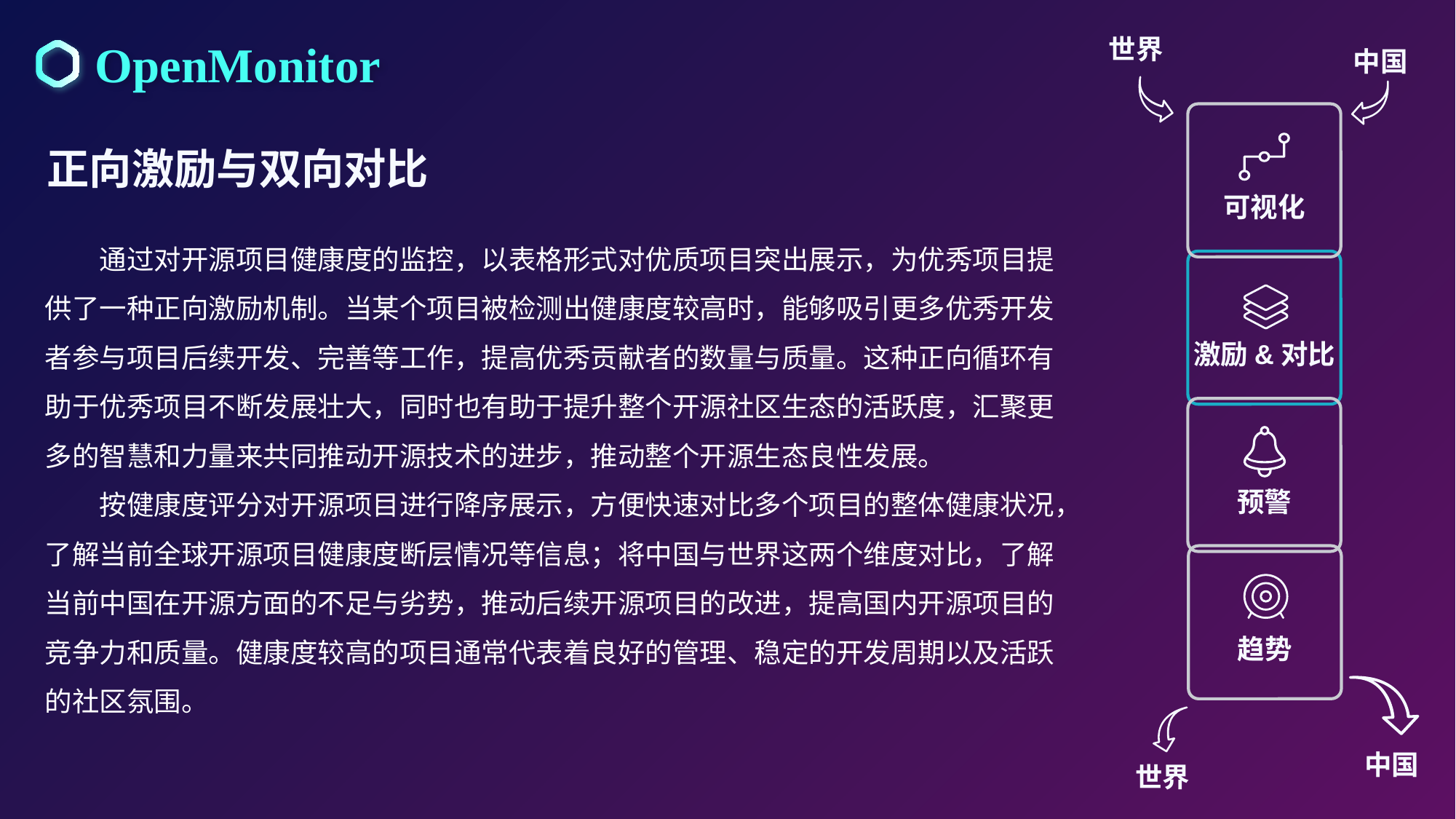

OpenMonitor
世界

中国

可视化

正向激励与双向对比
e7d195523061f1c03a90ee8e42cb24248e56383cd534985688F9F494128731F165EE95AB4B0C0A38076AAEA07667B1565C446FC45FF01DFB0E885BCDBDF3A284F3DB14DA61DD97F0BAB2E6C668FB493104F42542A6B12F64600C7F29ABD6B61EB27EEC89E1BADA66692744400BF56209A96BF8BF720BDBFA232DC7A21C0A1F68ECF62D340516BE57
通过对开源项目健康度的监控，以表格形式对优质项目突出展示，为优秀项目提供了一种正向激励机制。当某个项目被检测出健康度较高时，能够吸引更多优秀开发者参与项目后续开发、完善等工作，提高优秀贡献者的数量与质量。这种正向循环有助于优秀项目不断发展壮大，同时也有助于提升整个开源社区生态的活跃度，汇聚更多的智慧和力量来共同推动开源技术的进步，推动整个开源生态良性发展。
按健康度评分对开源项目进行降序展示，方便快速对比多个项目的整体健康状况，了解当前全球开源项目健康度断层情况等信息；将中国与世界这两个维度对比，了解当前中国在开源方面的不足与劣势，推动后续开源项目的改进，提高国内开源项目的竞争力和质量。健康度较高的项目通常代表着良好的管理、稳定的开发周期以及活跃的社区氛围。

激励&对比

趋势

预警

中国
世界